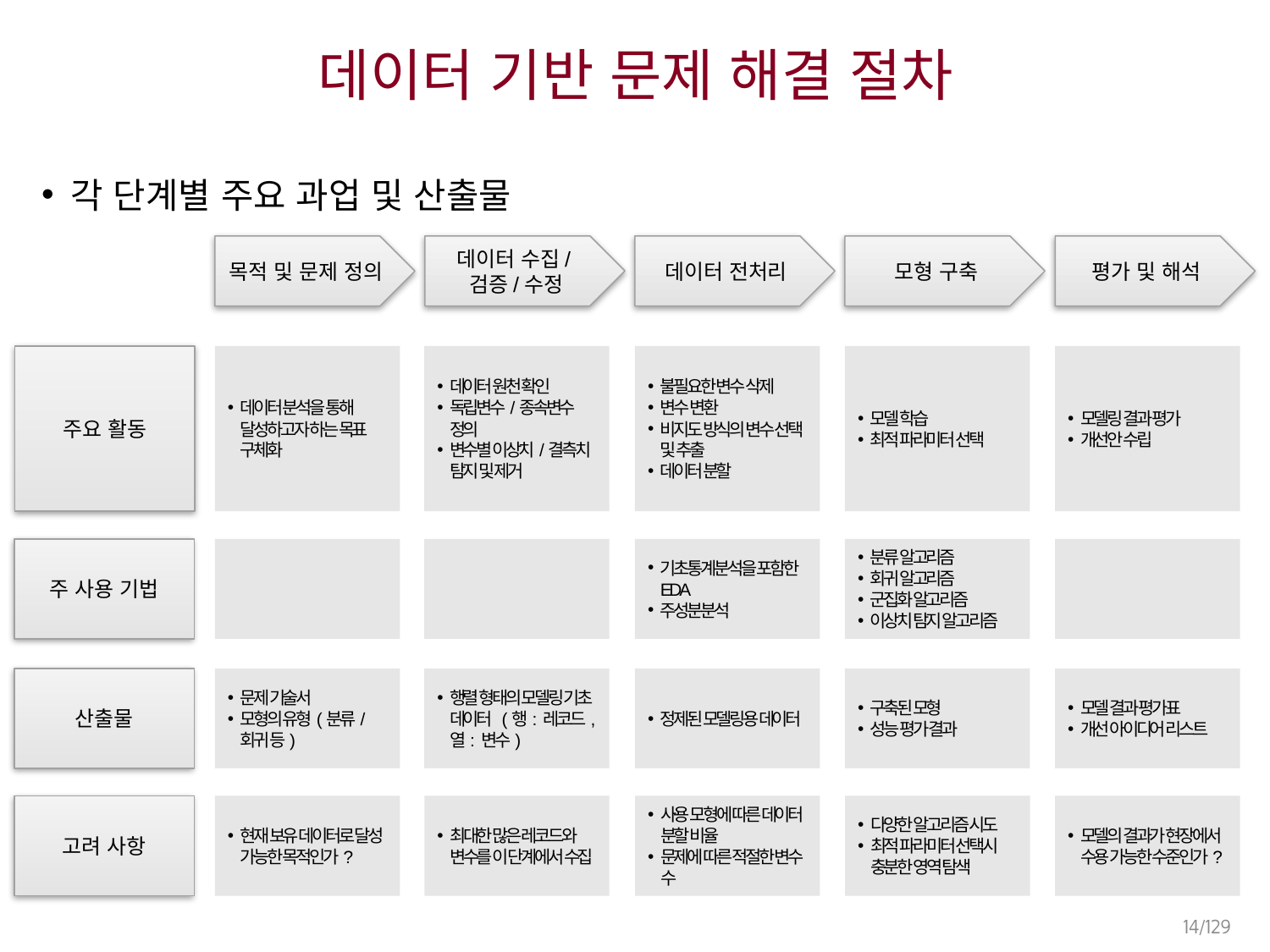

# 데이터 기반 문제 해결 절차
각 단계별 주요 과업 및 산출물
데이터 수집/검증/수정
데이터 전처리
모형 구축
평가 및 해석
목적 및 문제 정의
주요 활동
데이터 분석을 통해 달성하고자 하는 목표 구체화
데이터 원천 확인
독립변수/종속변수 정의
변수별 이상치/결측치 탐지 및 제거
불필요한 변수 삭제
변수 변환
비지도 방식의 변수 선택 및 추출
데이터 분할
모델 학습
최적 파라미터 선택
모델링 결과 평가
개선안 수립
주 사용 기법

기초통계분석을 포함한 EDA
주성분분석
분류 알고리즘
회귀 알고리즘
군집화 알고리즘
이상치 탐지 알고리즘

산출물
문제 기술서
모형의 유형(분류/회귀 등)
행렬 형태의 모델링 기초 데이터 (행: 레코드, 열: 변수)
정제된 모델링용 데이터
구축된 모형
성능 평가 결과
모델 결과 평가표
개선 아이디어 리스트
고려 사항
현재 보유 데이터로 달성 가능한 목적인가?
최대한 많은 레코드와 변수를 이 단계에서 수집
사용 모형에 따른 데이터 분할 비율
문제에 따른 적절한 변수 수
다양한 알고리즘 시도
최적 파라미터 선택시 충분한 영역 탐색
모델의 결과가 현장에서 수용 가능한 수준인가?
14/129